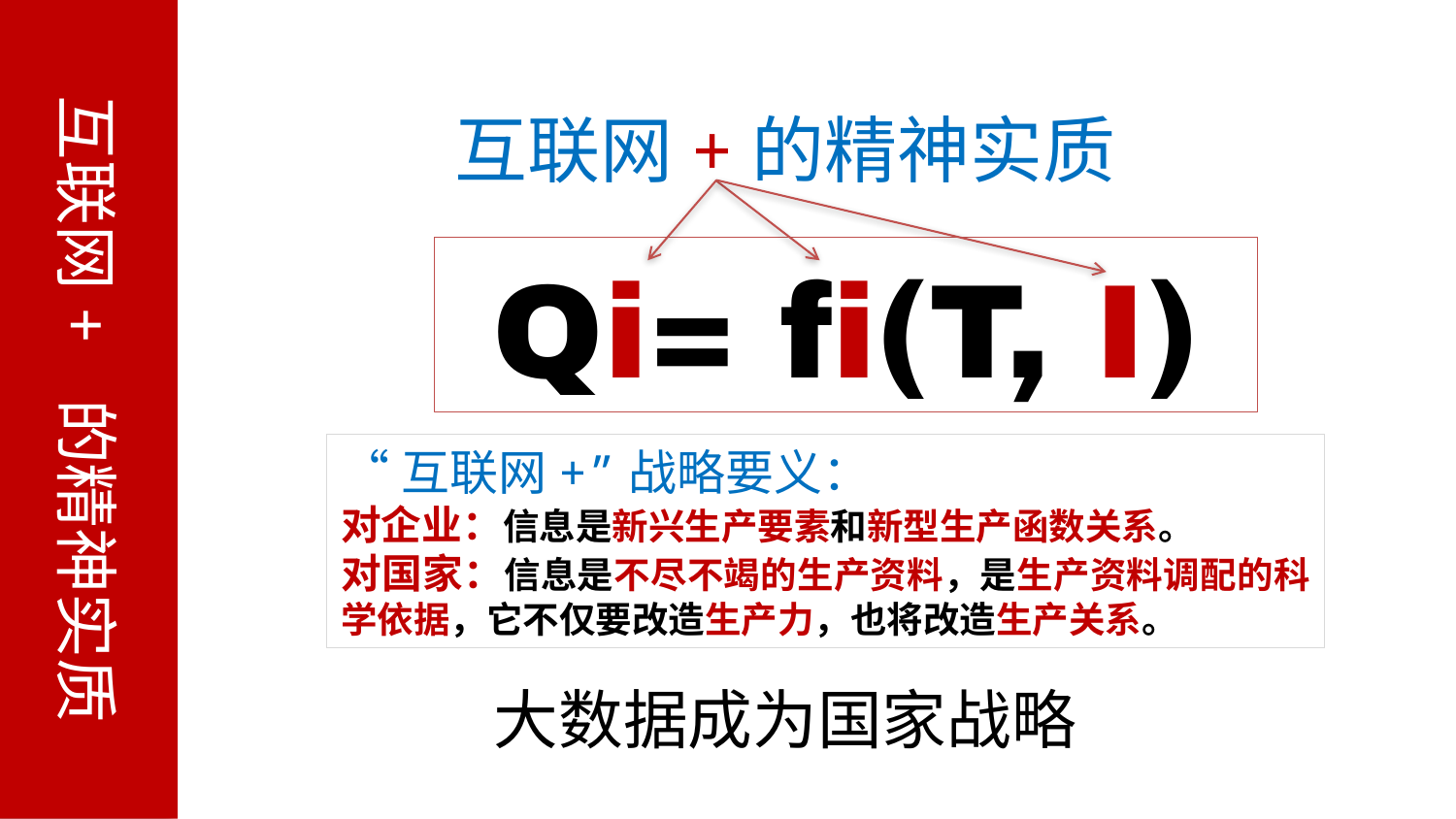

互联网+ 的精神实质
互联网+的精神实质
 Qi= fi(T, I)
“互联网+”战略要义：
对企业：信息是新兴生产要素和新型生产函数关系。
对国家：信息是不尽不竭的生产资料，是生产资料调配的科学依据，它不仅要改造生产力，也将改造生产关系。
大数据成为国家战略